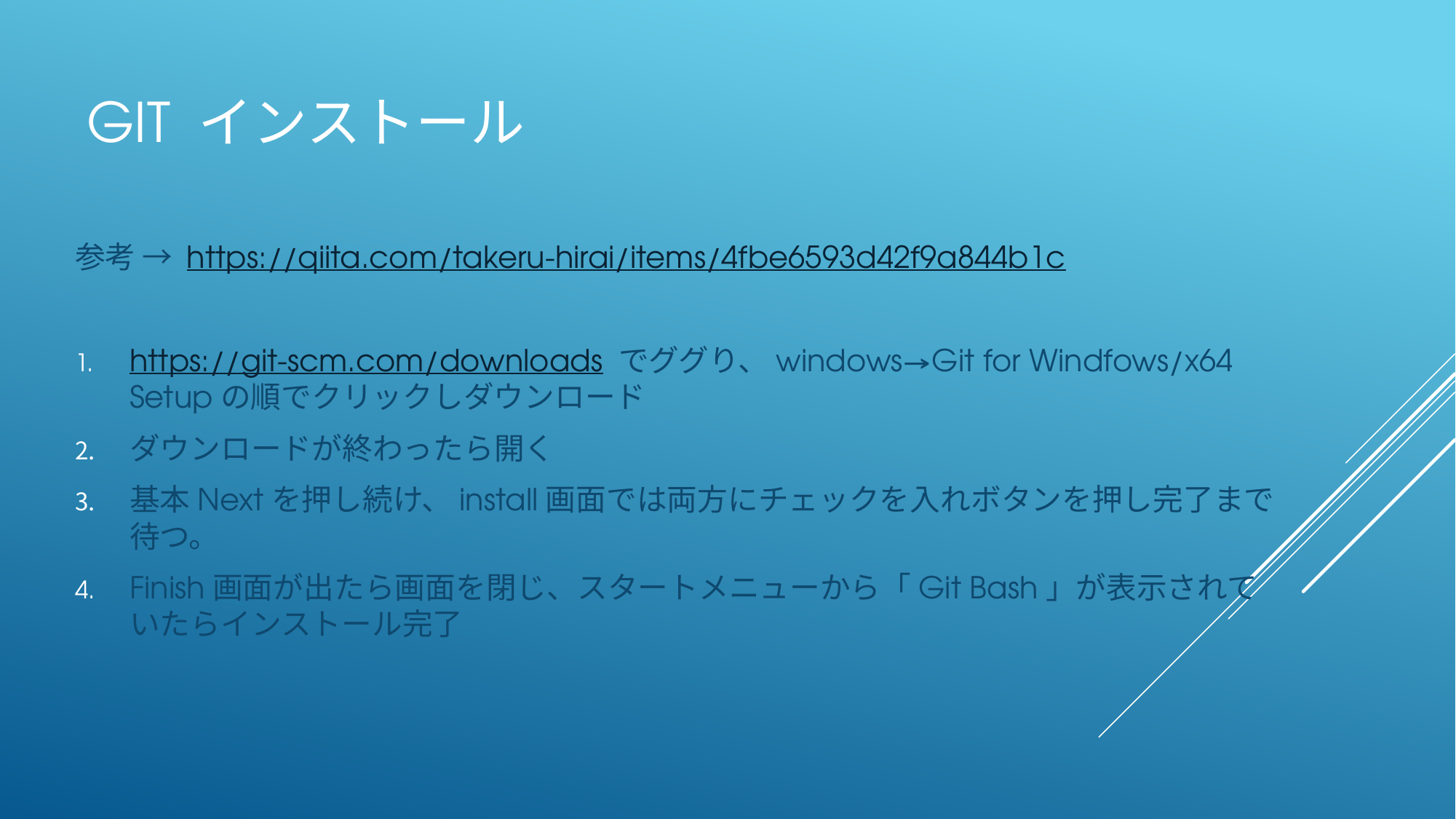

# Git インストール
参考 → https://qiita.com/takeru-hirai/items/4fbe6593d42f9a844b1c

https://git-scm.com/downloads でググり、windows→Git for Windfows/x64 Setupの順でクリックしダウンロード
ダウンロードが終わったら開く
基本Nextを押し続け、install画面では両方にチェックを入れボタンを押し完了まで待つ。
Finish画面が出たら画面を閉じ、スタートメニューから「Git Bash」が表示されていたらインストール完了